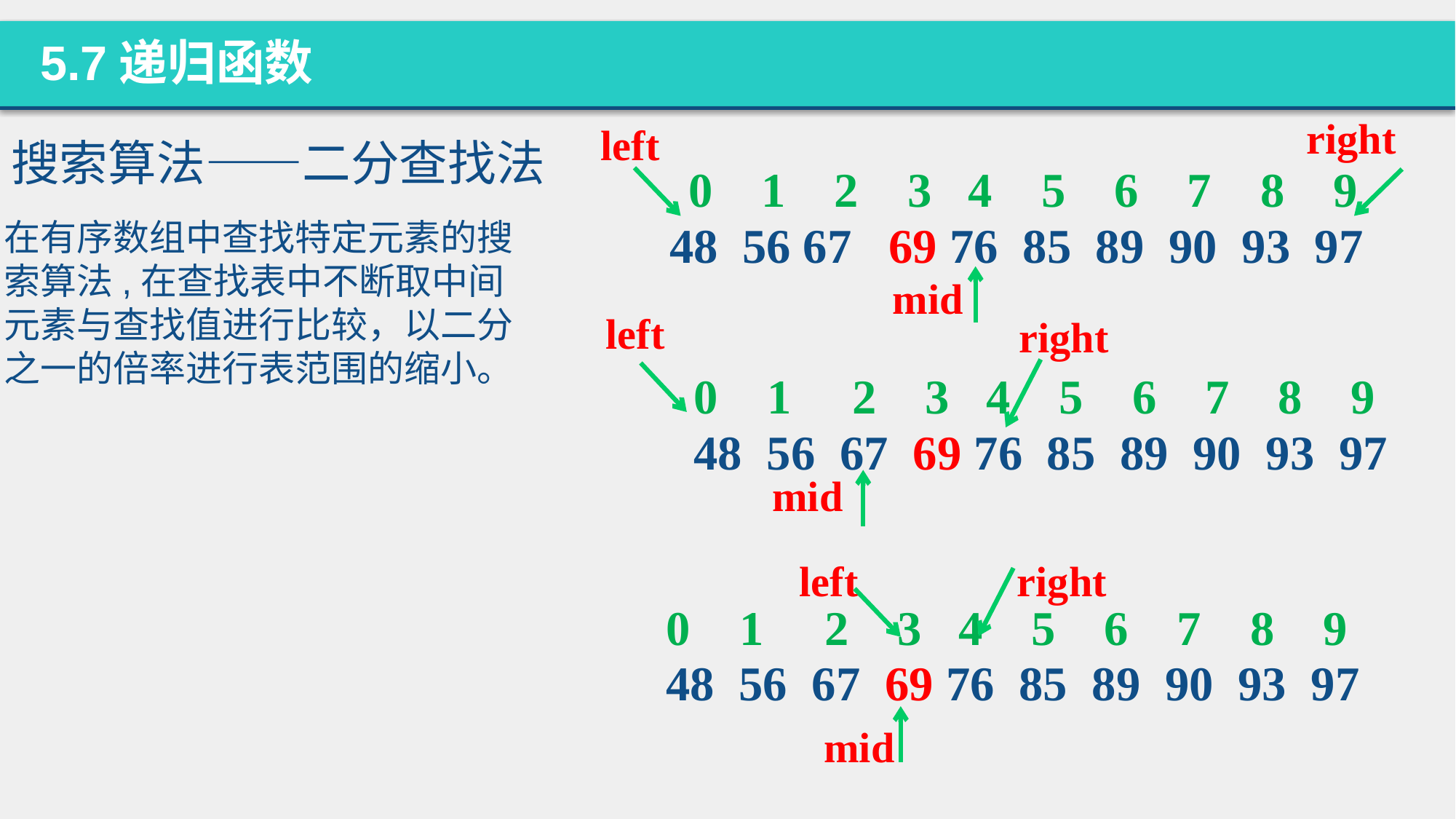

5.7递归函数
right
left
搜索算法——二分查找法
 0    1    2    3   4    5    6    7    8    9
在有序数组中查找特定元素的搜索算法,在查找表中不断取中间元素与查找值进行比较，以二分之一的倍率进行表范围的缩小。
48  56 67   69 76  85  89  90  93  97
mid
left
right
0    1     2    3   4    5    6    7    8    9
48  56  67  69 76  85  89  90  93  97
mid
left
right
0    1     2    3   4    5    6    7    8    9
48  56  67  69 76  85  89  90  93  97
mid